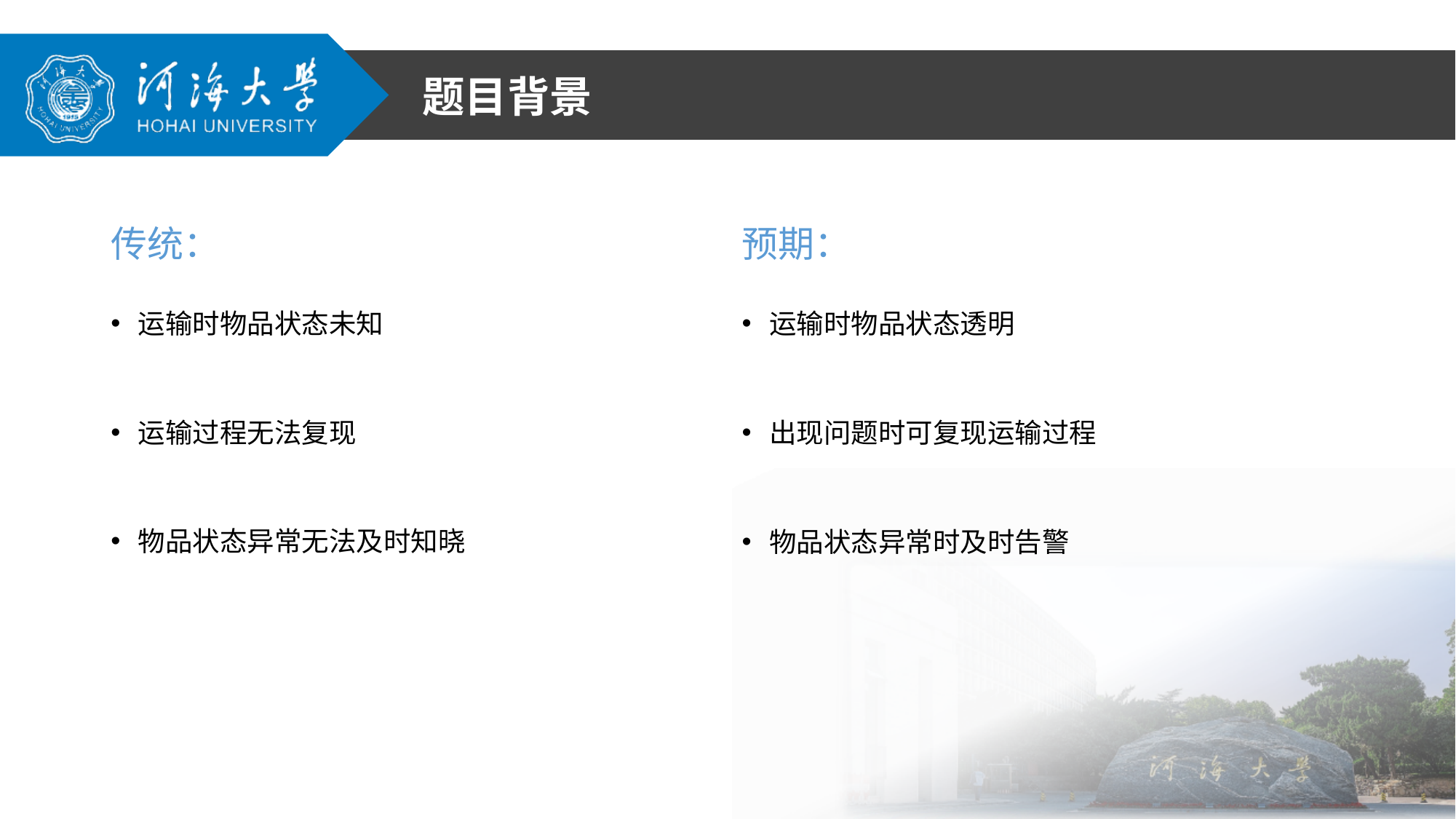

题目背景
传统：
预期：
运输时物品状态未知

运输过程无法复现

物品状态异常无法及时知晓
运输时物品状态透明

出现问题时可复现运输过程

物品状态异常时及时告警